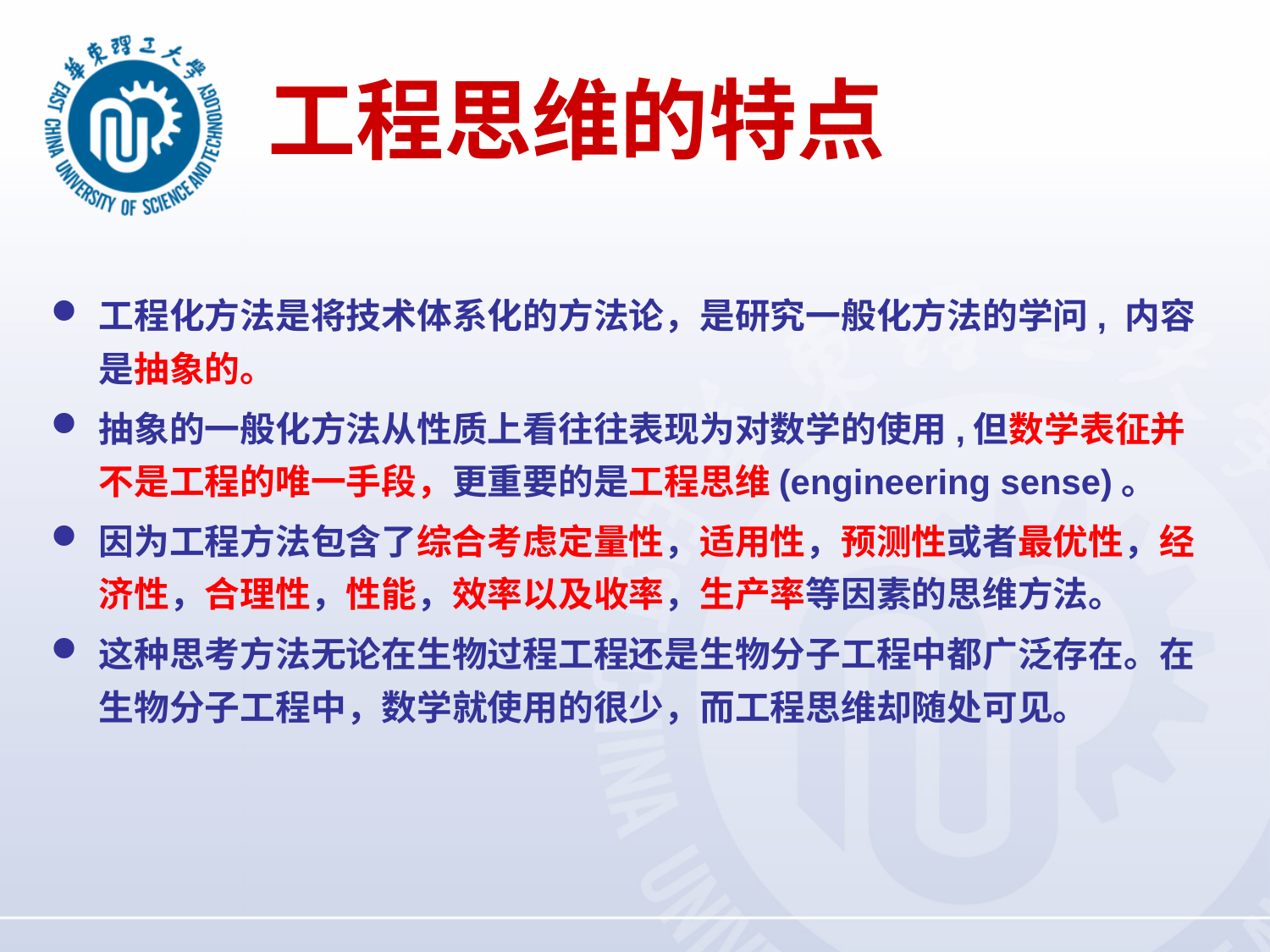

# 工程思维的特点
工程化方法是将技术体系化的方法论，是研究一般化方法的学问, 内容是抽象的。
抽象的一般化方法从性质上看往往表现为对数学的使用,但数学表征并不是工程的唯一手段，更重要的是工程思维(engineering sense)。
因为工程方法包含了综合考虑定量性，适用性，预测性或者最优性，经济性，合理性，性能，效率以及收率，生产率等因素的思维方法。
这种思考方法无论在生物过程工程还是生物分子工程中都广泛存在。在生物分子工程中，数学就使用的很少，而工程思维却随处可见。